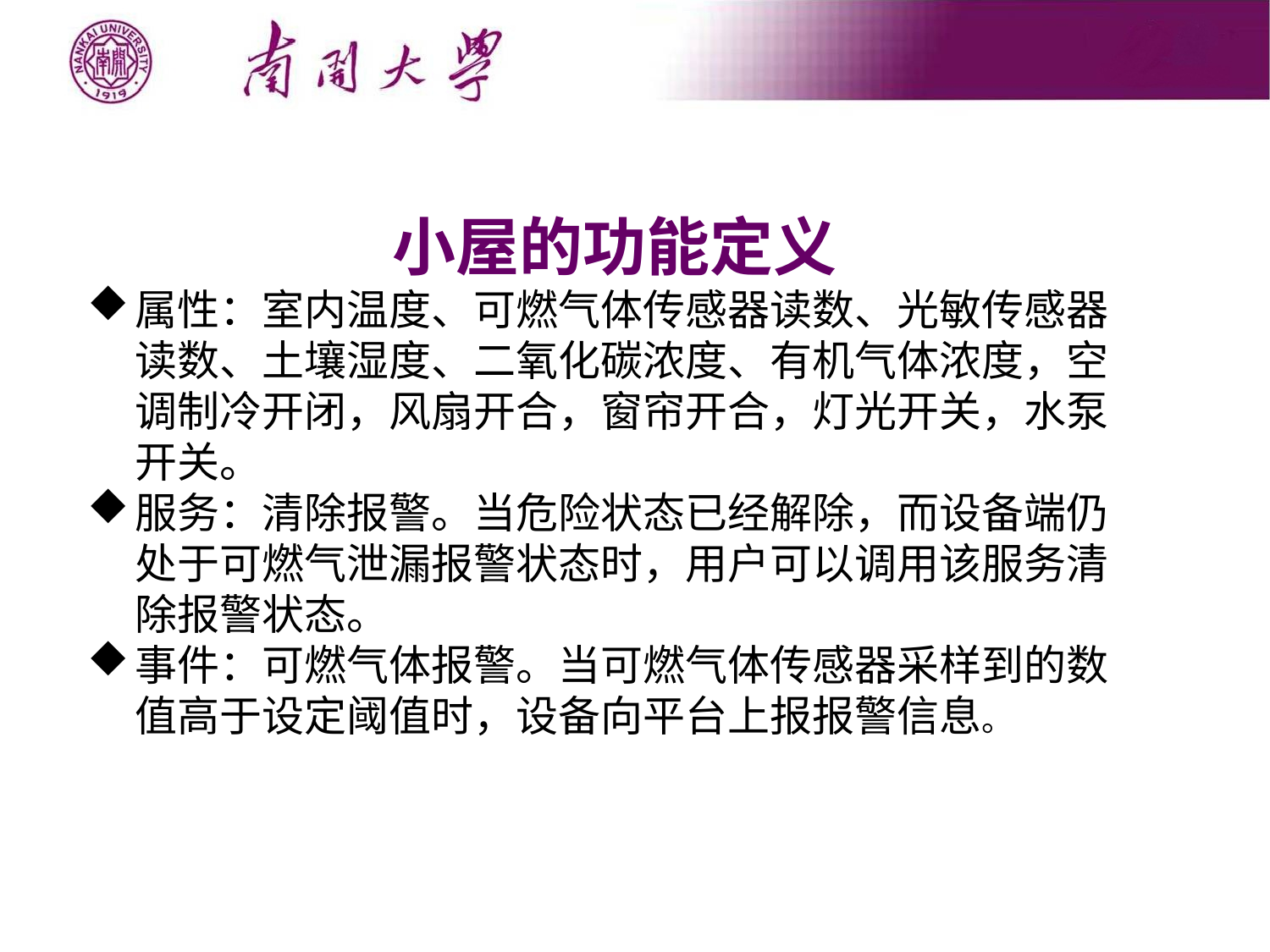

小屋的功能定义
属性：室内温度、可燃气体传感器读数、光敏传感器读数、土壤湿度、二氧化碳浓度、有机气体浓度，空调制冷开闭，风扇开合，窗帘开合，灯光开关，水泵开关。
服务：清除报警。当危险状态已经解除，而设备端仍处于可燃气泄漏报警状态时，用户可以调用该服务清除报警状态。
事件：可燃气体报警。当可燃气体传感器采样到的数值高于设定阈值时，设备向平台上报报警信息。